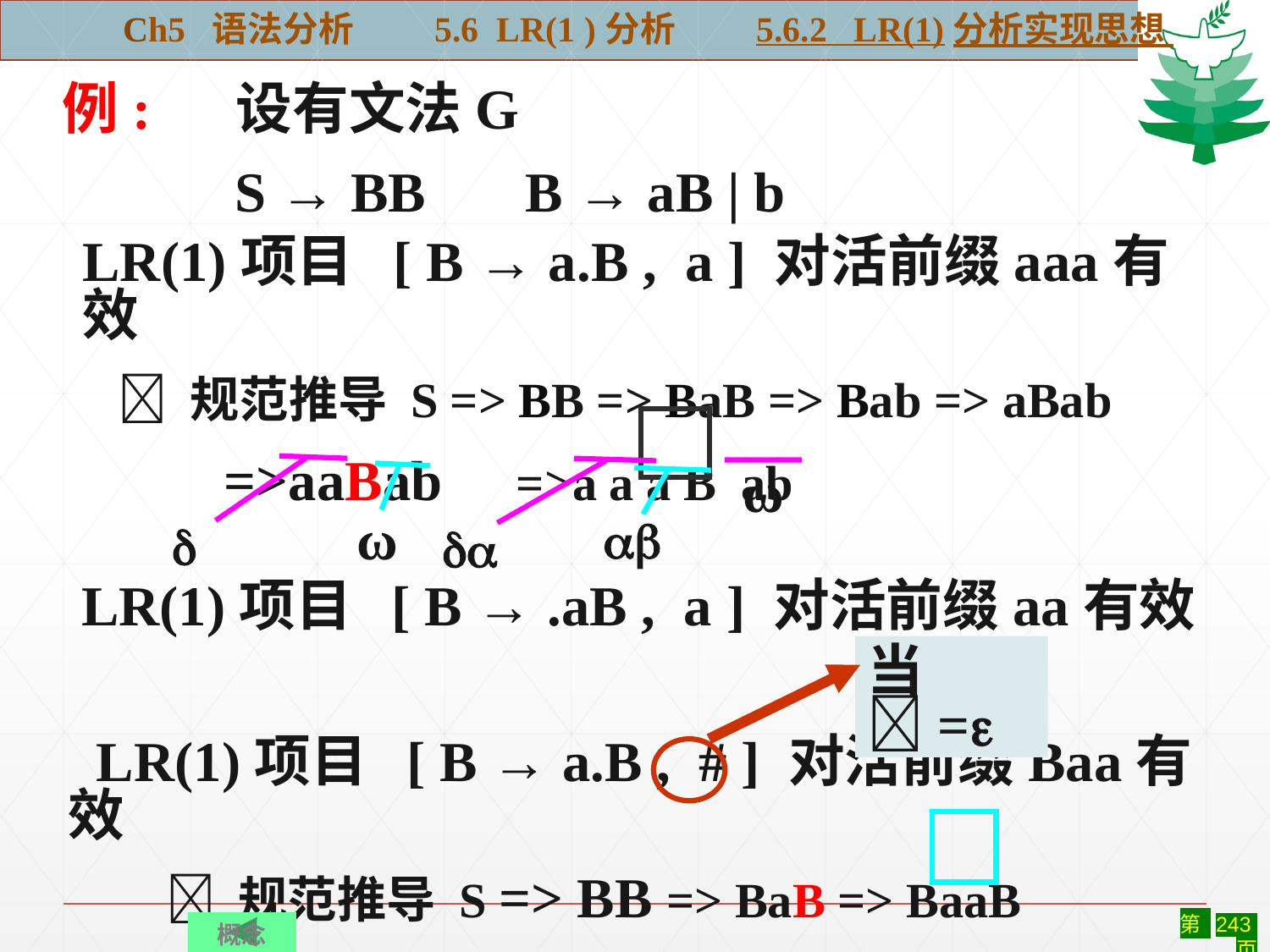

Ch5  语法分析         5.6  LR(1 )分析         5.6.2   LR(1)分析实现思想
 例:     设有文法G
              S → BB       B → aB | b
LR(1)项目  [ B → a.B ,  a ] 对活前缀aaa有效
   ∃ 规范推导 S => BB => BaB => Bab => aBab
          =>aaBab      =>a a a B  ab

δ
ω

δα

ω

αβ
LR(1)项目  [ B → .aB ,  a ] 对活前缀aa有效
当ω=ε

  LR(1)项目  [ B → a.B ,  # ] 对活前缀Baa有效
        ∃ 规范推导 S => BB => BaB => BaaB

概念